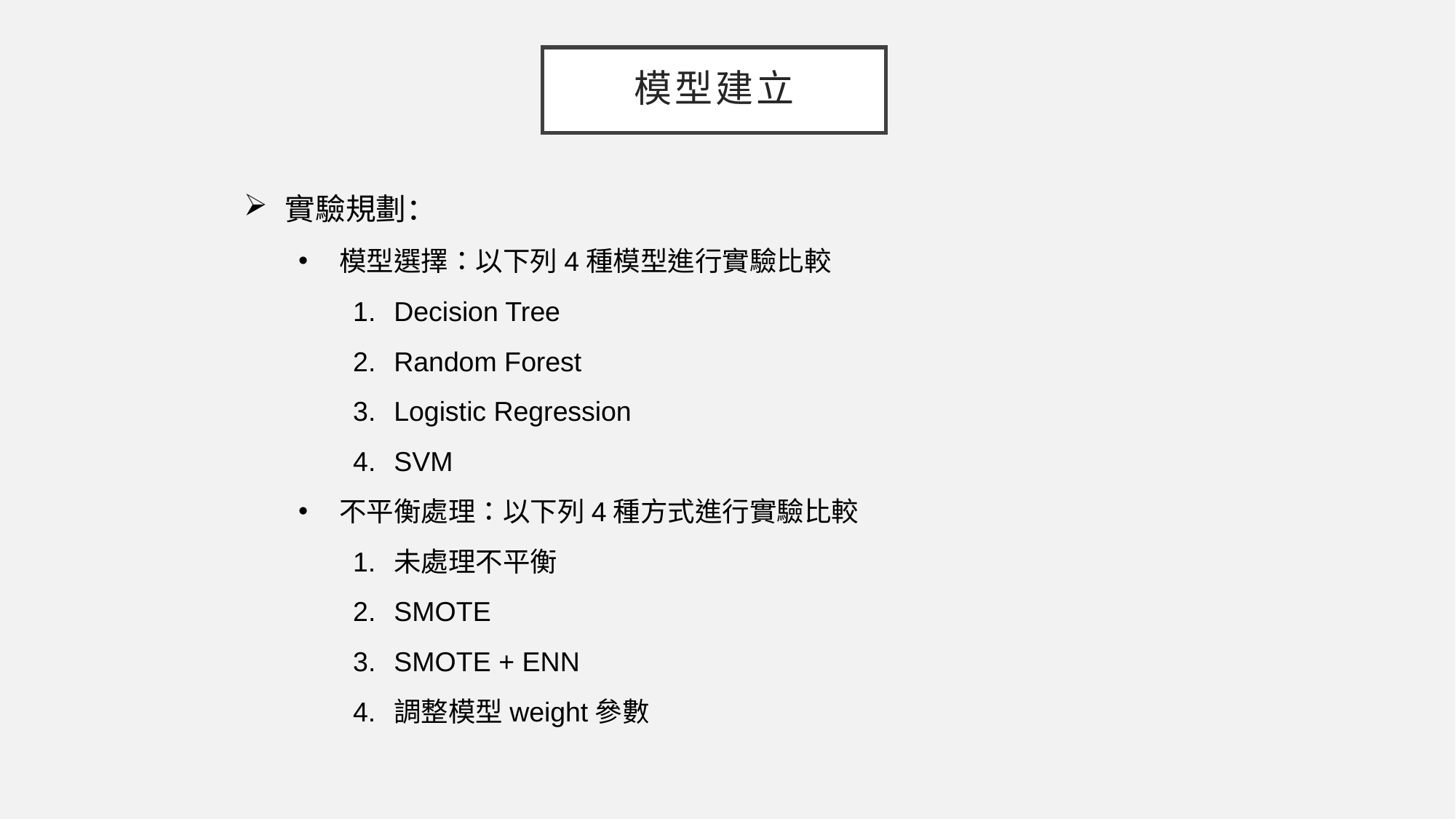

# 模型建立
實驗規劃：
模型選擇：以下列4種模型進行實驗比較
Decision Tree
Random Forest
Logistic Regression
SVM
不平衡處理：以下列4種方式進行實驗比較
未處理不平衡
SMOTE
SMOTE + ENN
調整模型weight參數